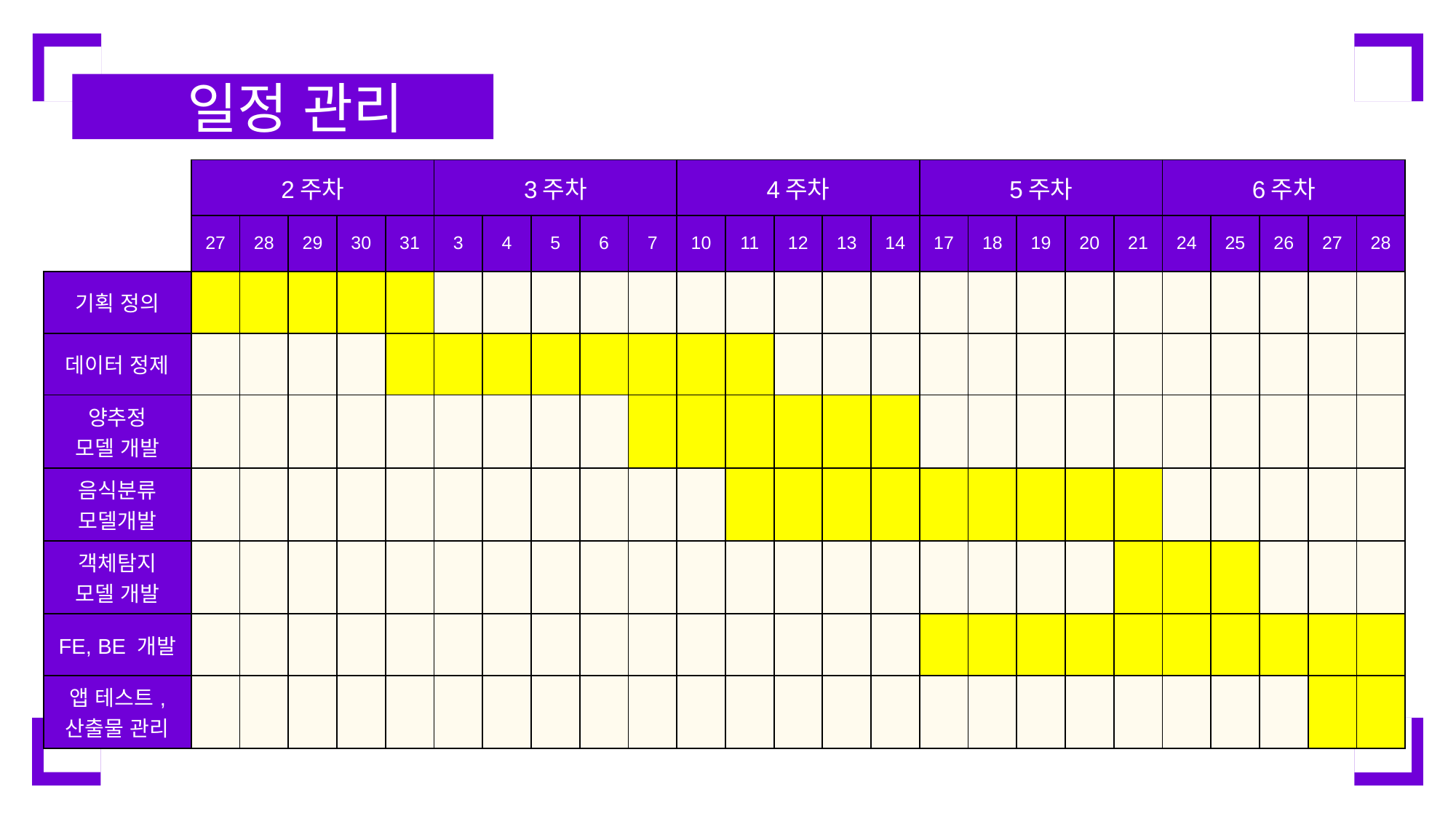

일정 관리
| 2주차 |  |  |  |  | 3주차 |  |  |  |  | 4주차 |  |  |  |  | 5주차 |  |  |  |  | 6주차 |  |  |  |  |
| --- | --- | --- | --- | --- | --- | --- | --- | --- | --- | --- | --- | --- | --- | --- | --- | --- | --- | --- | --- | --- | --- | --- | --- | --- |
| 27 | 28 | 29 | 30 | 31 | 3 | 4 | 5 | 6 | 7 | 10 | 11 | 12 | 13 | 14 | 17 | 18 | 19 | 20 | 21 | 24 | 25 | 26 | 27 | 28 |
| 기획 정의 |  |  |  |  |  |  |  |  |  |  |  |  |  |  |  |  |  |  |  |  |  |  |  |  |  |
| --- | --- | --- | --- | --- | --- | --- | --- | --- | --- | --- | --- | --- | --- | --- | --- | --- | --- | --- | --- | --- | --- | --- | --- | --- | --- |
| 데이터 정제 |  |  |  |  |  |  |  |  |  |  |  |  |  |  |  |  |  |  |  |  |  |  |  |  |  |
| 양추정 모델 개발 |  |  |  |  |  |  |  |  |  |  |  |  |  |  |  |  |  |  |  |  |  |  |  |  |  |
| 음식분류 모델개발 |  |  |  |  |  |  |  |  |  |  |  |  |  |  |  |  |  |  |  |  |  |  |  |  |  |
| 객체탐지 모델 개발 |  |  |  |  |  |  |  |  |  |  |  |  |  |  |  |  |  |  |  |  |  |  |  |  |  |
| FE, BE 개발 |  |  |  |  |  |  |  |  |  |  |  |  |  |  |  |  |  |  |  |  |  |  |  |  |  |
| 앱 테스트, 산출물 관리 |  |  |  |  |  |  |  |  |  |  |  |  |  |  |  |  |  |  |  |  |  |  |  |  |  |